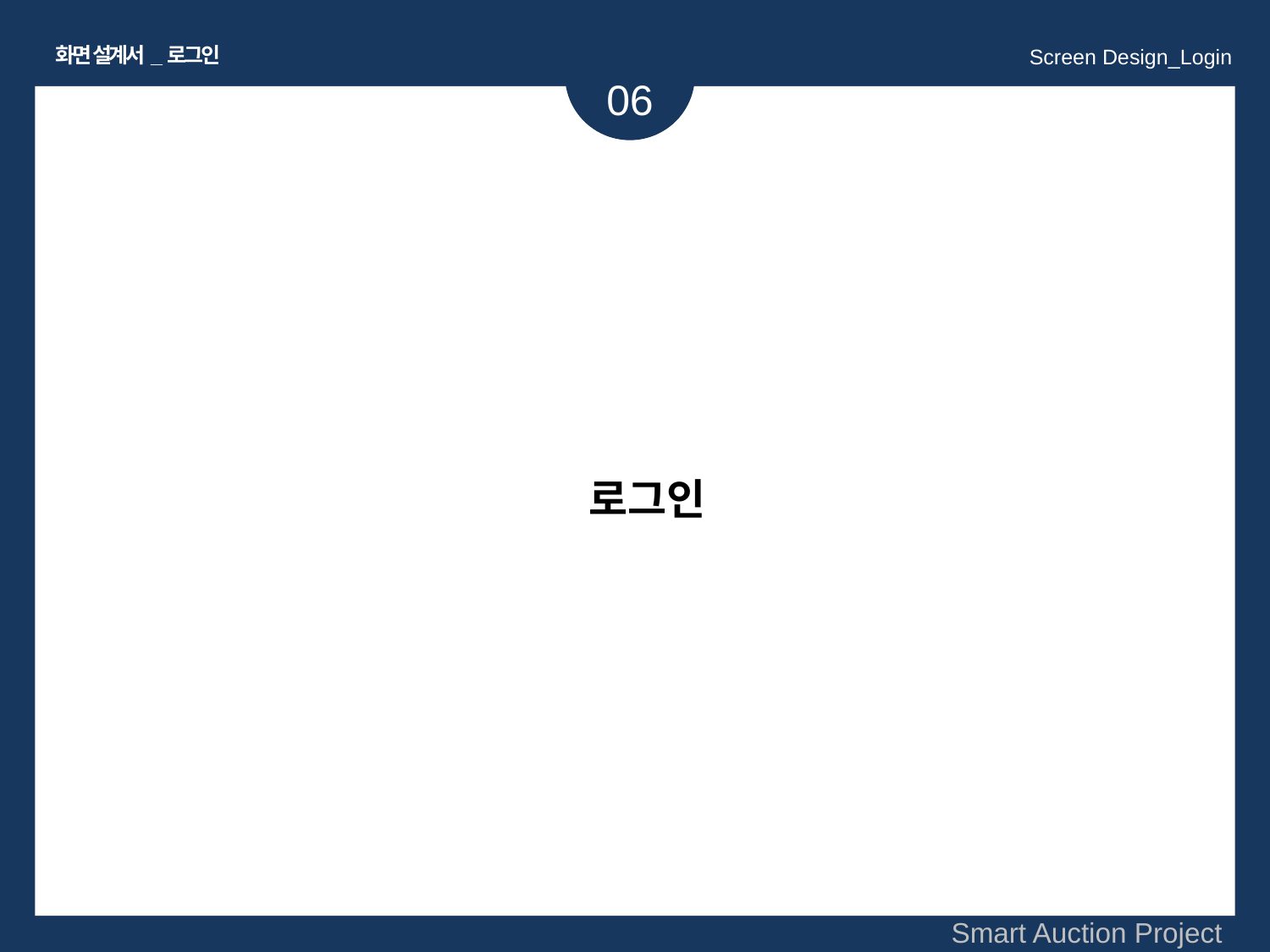

화면 설계서_로그인
Screen Design_Login
06

로그인
Smart Auction Project